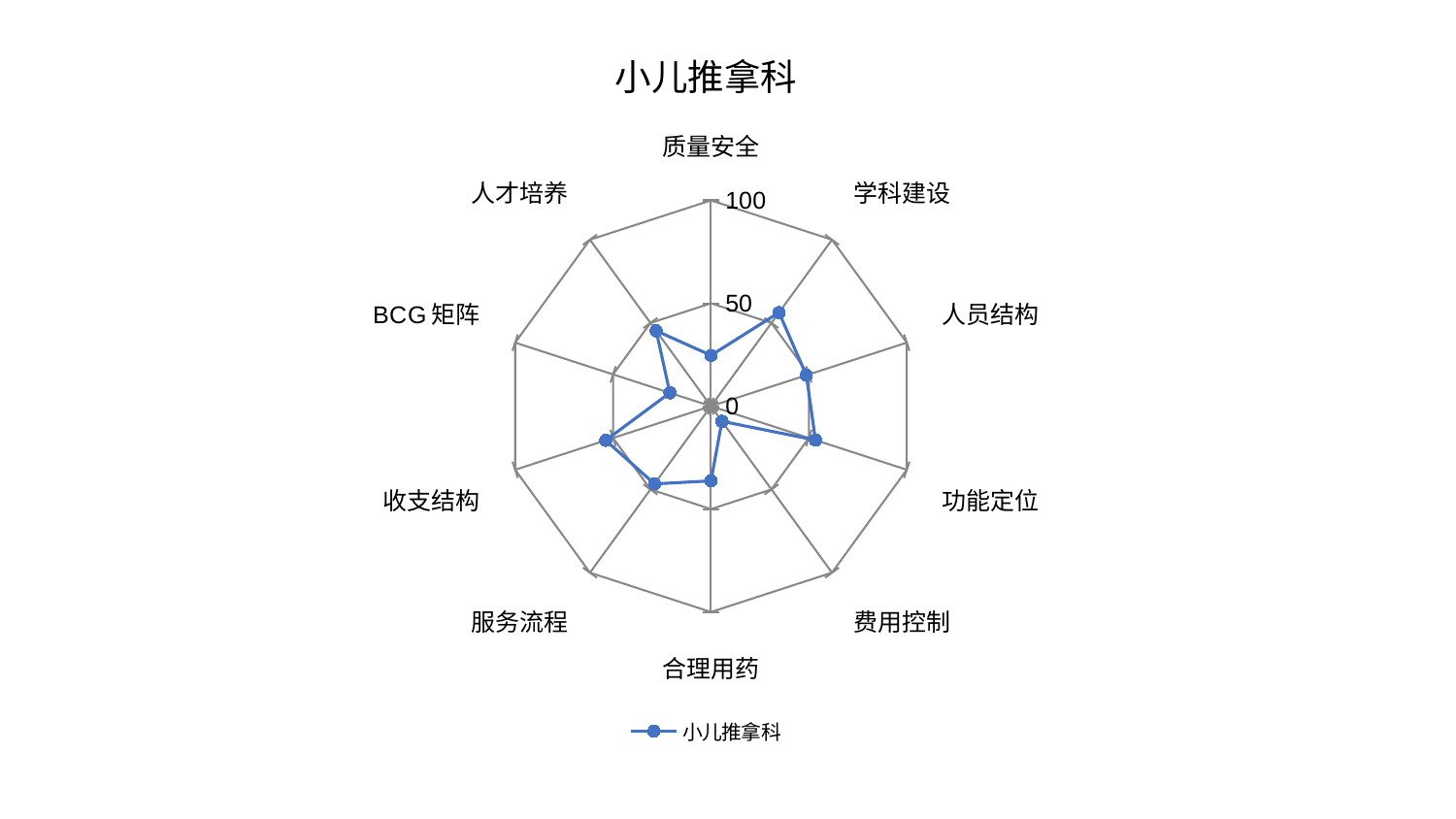

### Chart: 小儿推拿科

| Category | 小儿推拿科 |
|---|---|
| 质量安全 | 24.69501438100378 |
| 学科建设 | 56.22944261763839 |
| 人员结构 | 48.72526241476911 |
| 功能定位 | 53.38224895686325 |
| 费用控制 | 9.090059950543786 |
| 合理用药 | 36.296717773294326 |
| 服务流程 | 46.669217669428775 |
| 收支结构 | 53.75782777954685 |
| BCG矩阵 | 20.9905178210979 |
| 人才培养 | 45.30224791962305 |
97